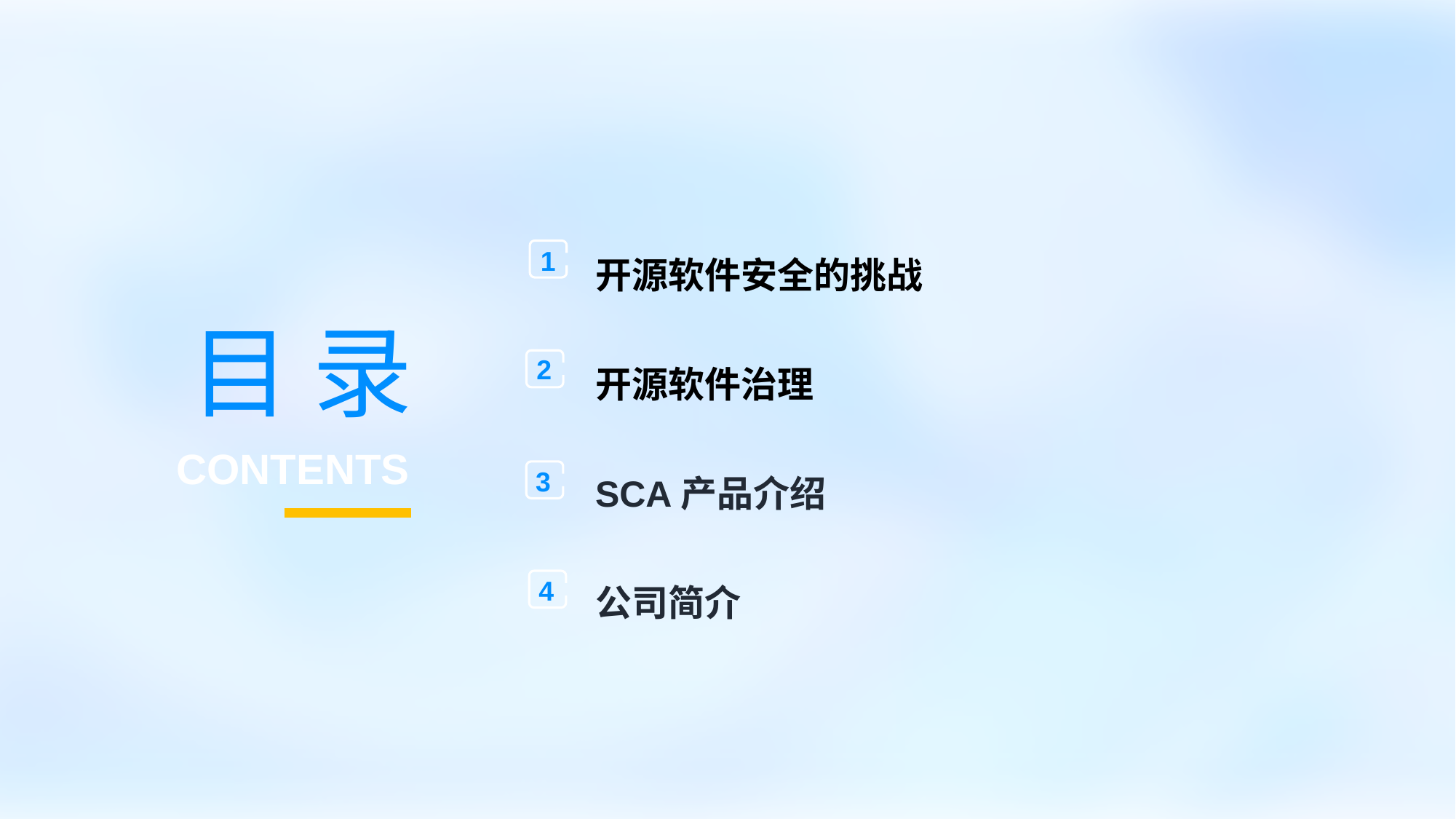

开源软件安全的挑战
开源软件治理
SCA产品介绍
公司简介

### Chart: 短视频平台用户组成比占（单位：%）

| Category | 销售额 |
|---|---|
| 企业职员 | 43.0 |
| 企业中底层管理者 | 15.0 |
| 专业技术人员 | 12.0 |
| 个体户 | 10.0 |
| 党政机关 | 8.0 |
| 学生 | 7.0 |
| 其他 | 5.0 |
1

目 录
2

CONTENTS
3

4